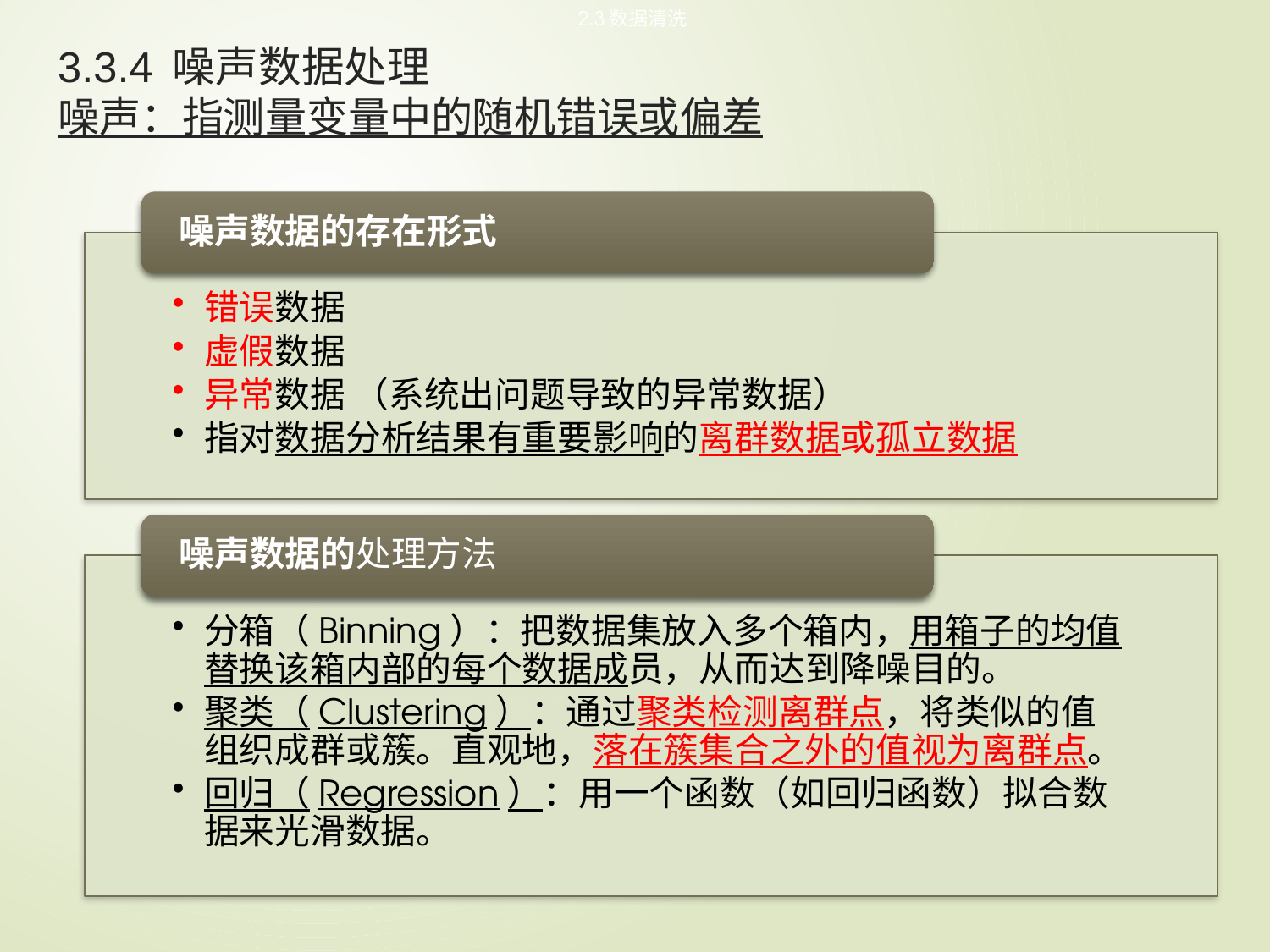

2.3数据清洗
# 3.3.4 噪声数据处理 噪声：指测量变量中的随机错误或偏差
错误数据
虚假数据
异常数据 （系统出问题导致的异常数据）
指对数据分析结果有重要影响的离群数据或孤立数据
噪声数据的存在形式
分箱（Binning）：把数据集放入多个箱内，用箱子的均值替换该箱内部的每个数据成员，从而达到降噪目的。
聚类（Clustering）：通过聚类检测离群点，将类似的值组织成群或簇。直观地，落在簇集合之外的值视为离群点。
回归（Regression）：用一个函数（如回归函数）拟合数据来光滑数据。
噪声数据的处理方法